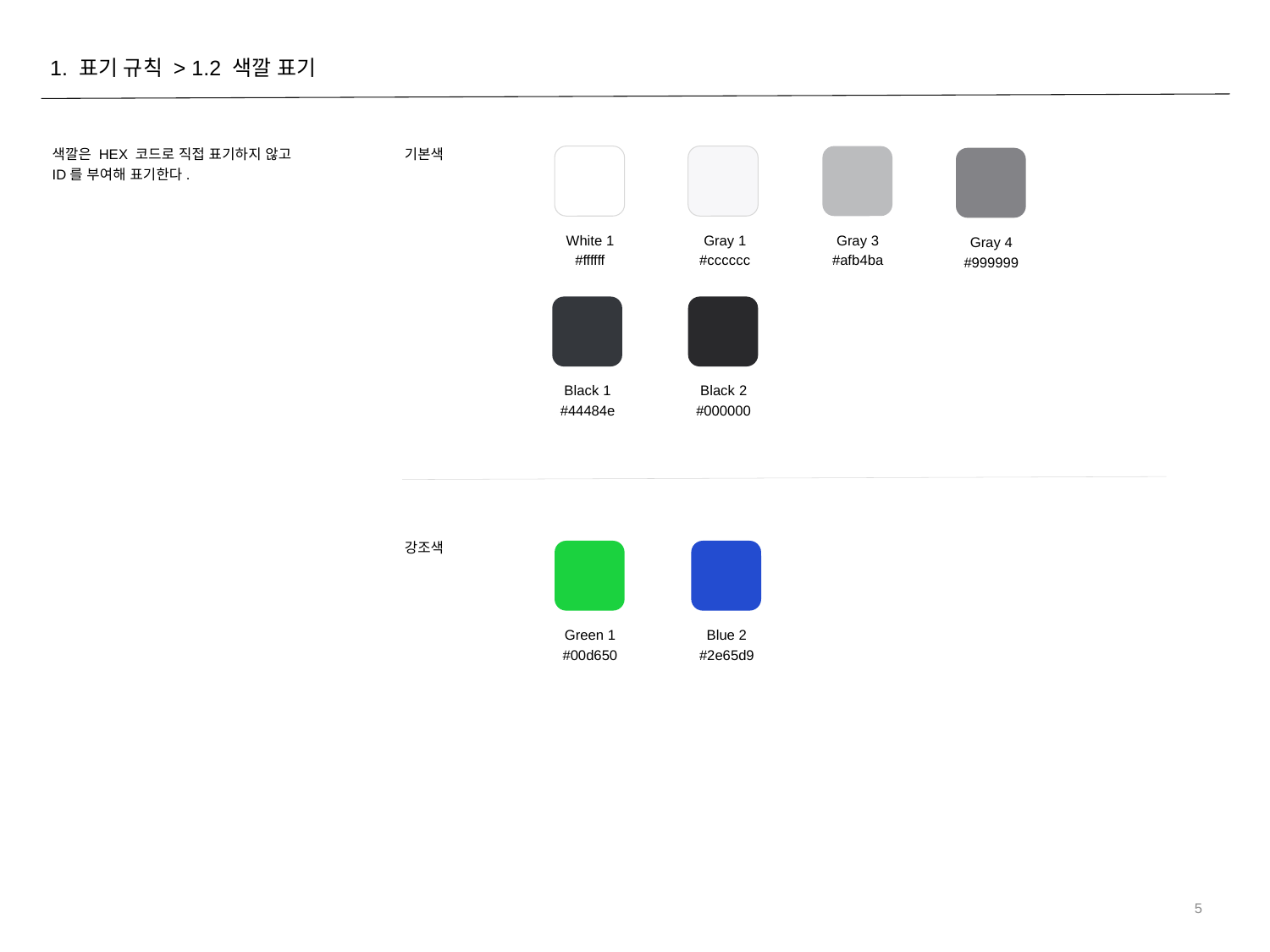

1. 표기 규칙 > 1.2 색깔 표기
색깔은 HEX 코드로 직접 표기하지 않고
ID를 부여해 표기한다.
기본색

White 1
#ffffff
Gray 1
#cccccc
Gray 3
#afb4ba
Gray 4
#999999

Black 1
#44484e
Black 2
#000000
강조색

Green 1
#00d650
Blue 2
#2e65d9
5